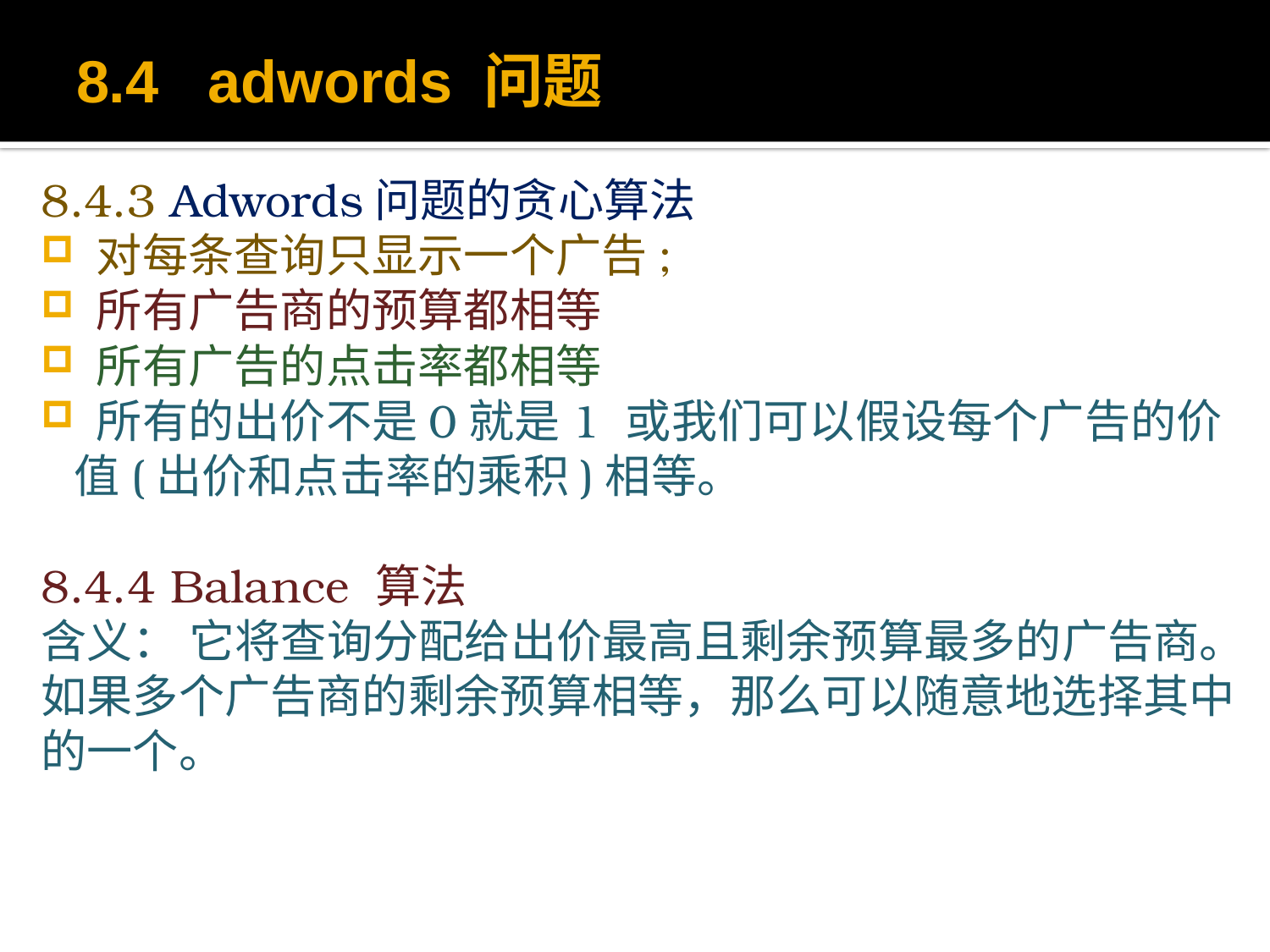

# 8.4   adwords 问题
8.4.3 Adwords问题的贪心算法
 对每条查询只显示一个广告;
 所有广告商的预算都相等
 所有广告的点击率都相等
 所有的出价不是0就是1 或我们可以假设每个广告的价值(出价和点击率的乘积)相等。

8.4.4 Balance 算法
含义： 它将查询分配给出价最高且剩余预算最多的广告商。如果多个广告商的剩余预算相等，那么可以随意地选择其中的一个。